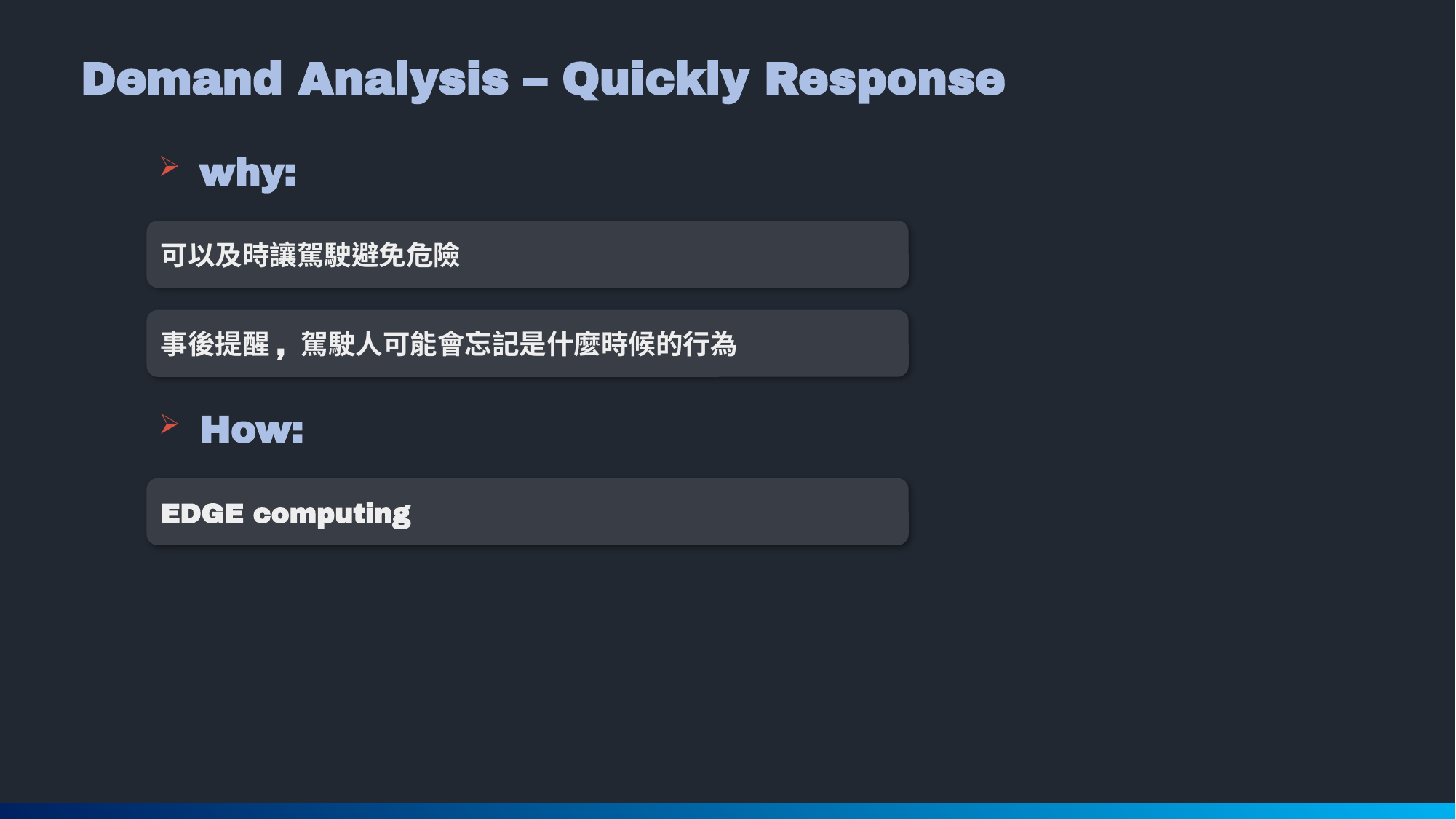

Demand Analysis – Quickly Response
why:
可以及時讓駕駛避免危險
事後提醒, 駕駛人可能會忘記是什麼時候的行為
How:
EDGE computing